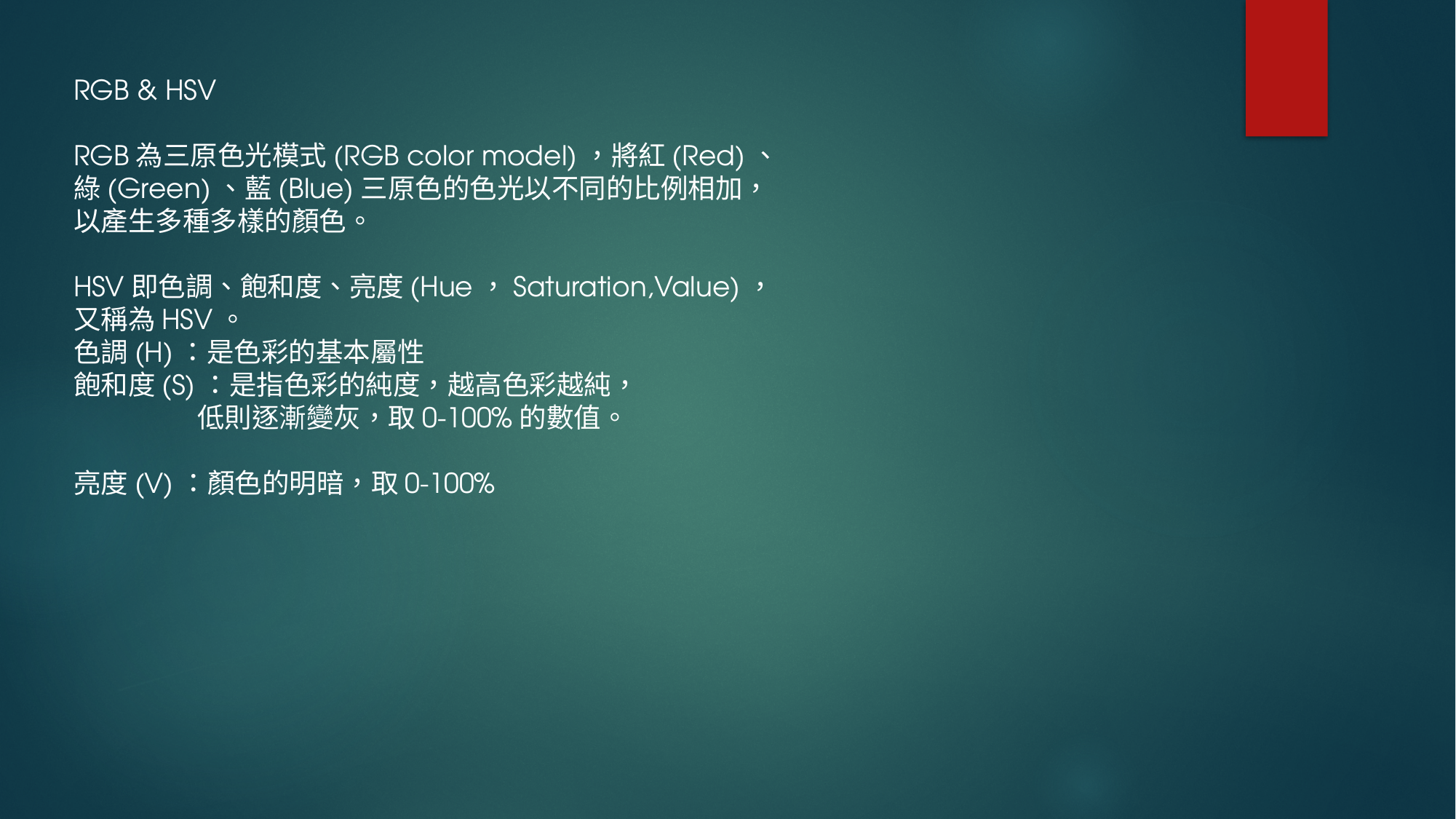

RGB & HSV

RGB為三原色光模式(RGB color model)，將紅(Red)、
綠(Green)、藍(Blue)三原色的色光以不同的比例相加，
以產生多種多樣的顏色。

HSV即色調、飽和度、亮度(Hue，Saturation,Value)，
又稱為HSV。
色調(H)：是色彩的基本屬性
飽和度(S)：是指色彩的純度，越高色彩越純，
                   低則逐漸變灰，取0-100%的數值。

亮度(V)：顏色的明暗，取0-100%